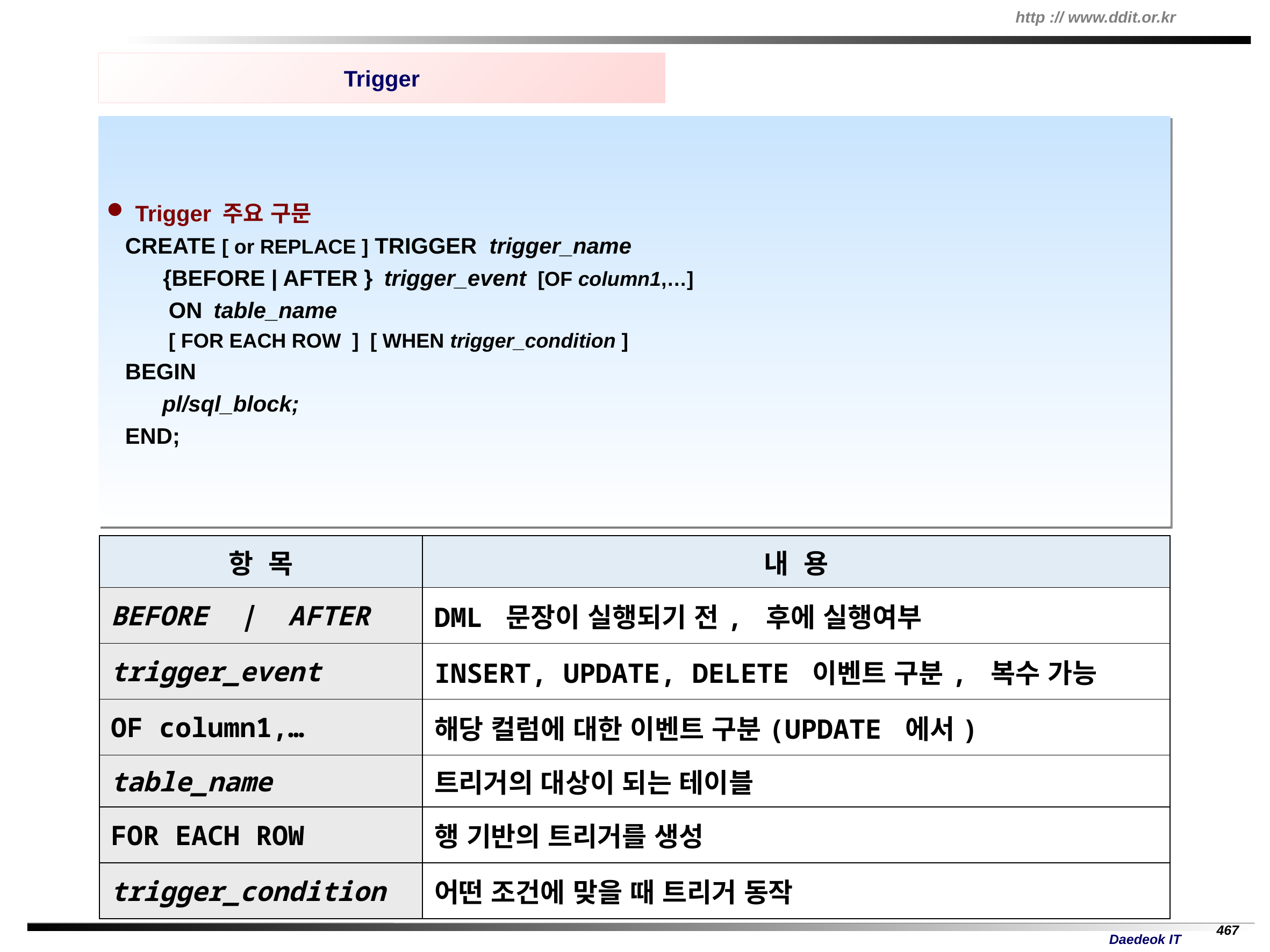

Trigger
 Trigger 주요 구문
   CREATE [ or REPLACE ] TRIGGER  trigger_name
          {BEFORE | AFTER }  trigger_event  [OF column1,…]
           ON  table_name
           [ FOR EACH ROW  ]  [ WHEN trigger_condition ]
   BEGIN
         pl/sql_block;
   END;
| 항 목 | 내 용 |
| --- | --- |
| BEFORE | AFTER | DML 문장이 실행되기 전, 후에 실행여부 |
| trigger\_event | INSERT, UPDATE, DELETE 이벤트 구분, 복수 가능 |
| OF column1,… | 해당 컬럼에 대한 이벤트 구분(UPDATE 에서) |
| table\_name | 트리거의 대상이 되는 테이블 |
| FOR EACH ROW | 행 기반의 트리거를 생성 |
| trigger\_condition | 어떤 조건에 맞을 때 트리거 동작 |